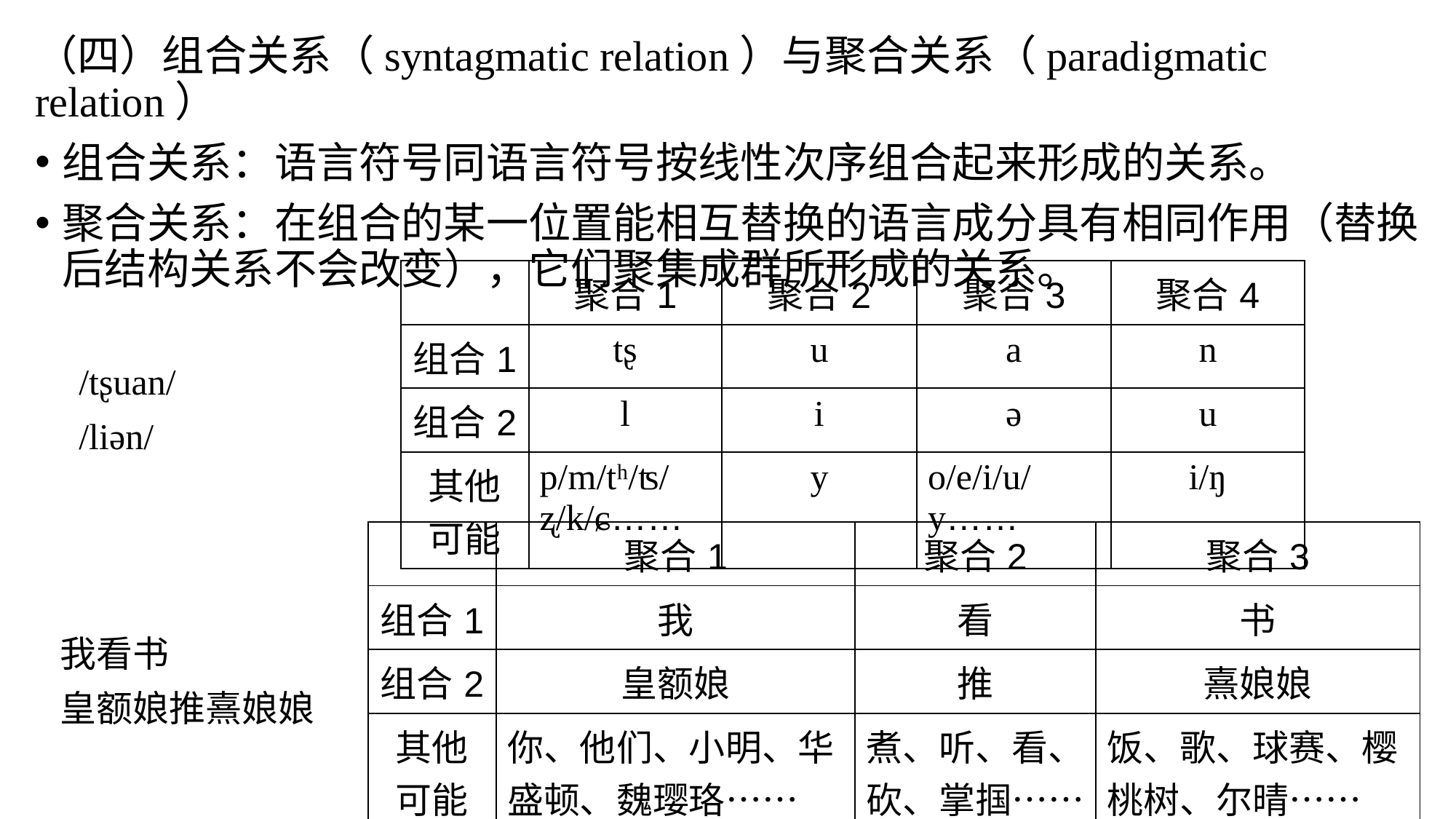

（四）组合关系（syntagmatic relation）与聚合关系（paradigmatic relation）
组合关系：语言符号同语言符号按线性次序组合起来形成的关系。
聚合关系：在组合的某一位置能相互替换的语言成分具有相同作用（替换后结构关系不会改变），它们聚集成群所形成的关系。

  /tʂuan/
  /liən/

  我看书
  皇额娘推熹娘娘

|  | 聚合1 | 聚合2 | 聚合3 | 聚合4 |
| --- | --- | --- | --- | --- |
| 组合1 | tʂ | u | a | n |
| 组合2 | l | i | ə | u |
| 其他可能 | p/m/tʰ/ʦ/ʐ/k/ɕ…… | y | o/e/i/u/y…… | i/ŋ |
|  | 聚合1 | 聚合2 | 聚合3 |
| --- | --- | --- | --- |
| 组合1 | 我 | 看 | 书 |
| 组合2 | 皇额娘 | 推 | 熹娘娘 |
| 其他可能 | 你、他们、小明、华盛顿、魏璎珞…… | 煮、听、看、砍、掌掴…… | 饭、歌、球赛、樱桃树、尔晴…… |